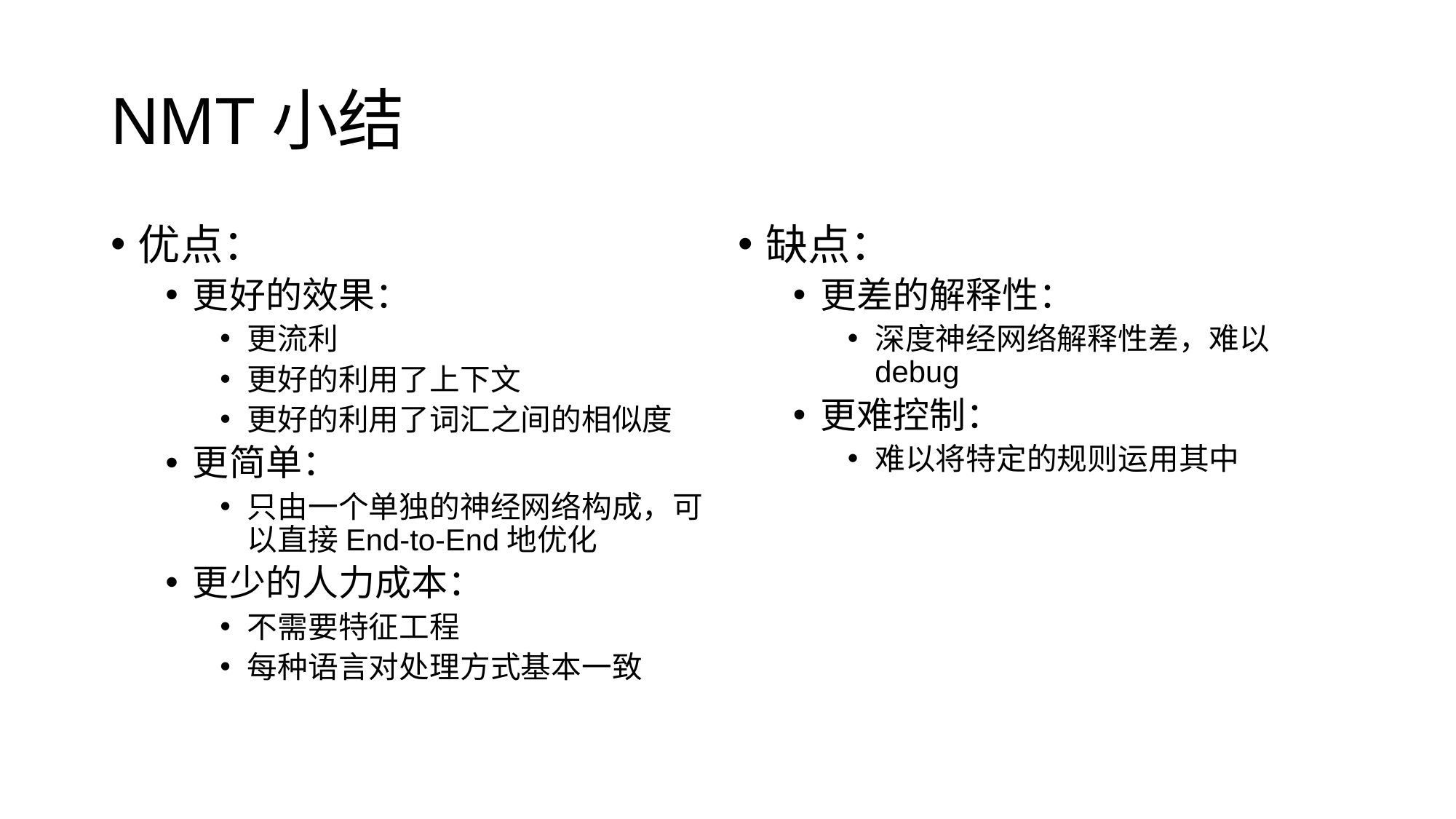

# NMT小结
优点：
更好的效果：
更流利
更好的利用了上下文
更好的利用了词汇之间的相似度
更简单：
只由一个单独的神经网络构成，可以直接End-to-End地优化
更少的人力成本：
不需要特征工程
每种语言对处理方式基本一致
缺点：
更差的解释性：
深度神经网络解释性差，难以debug
更难控制：
难以将特定的规则运用其中